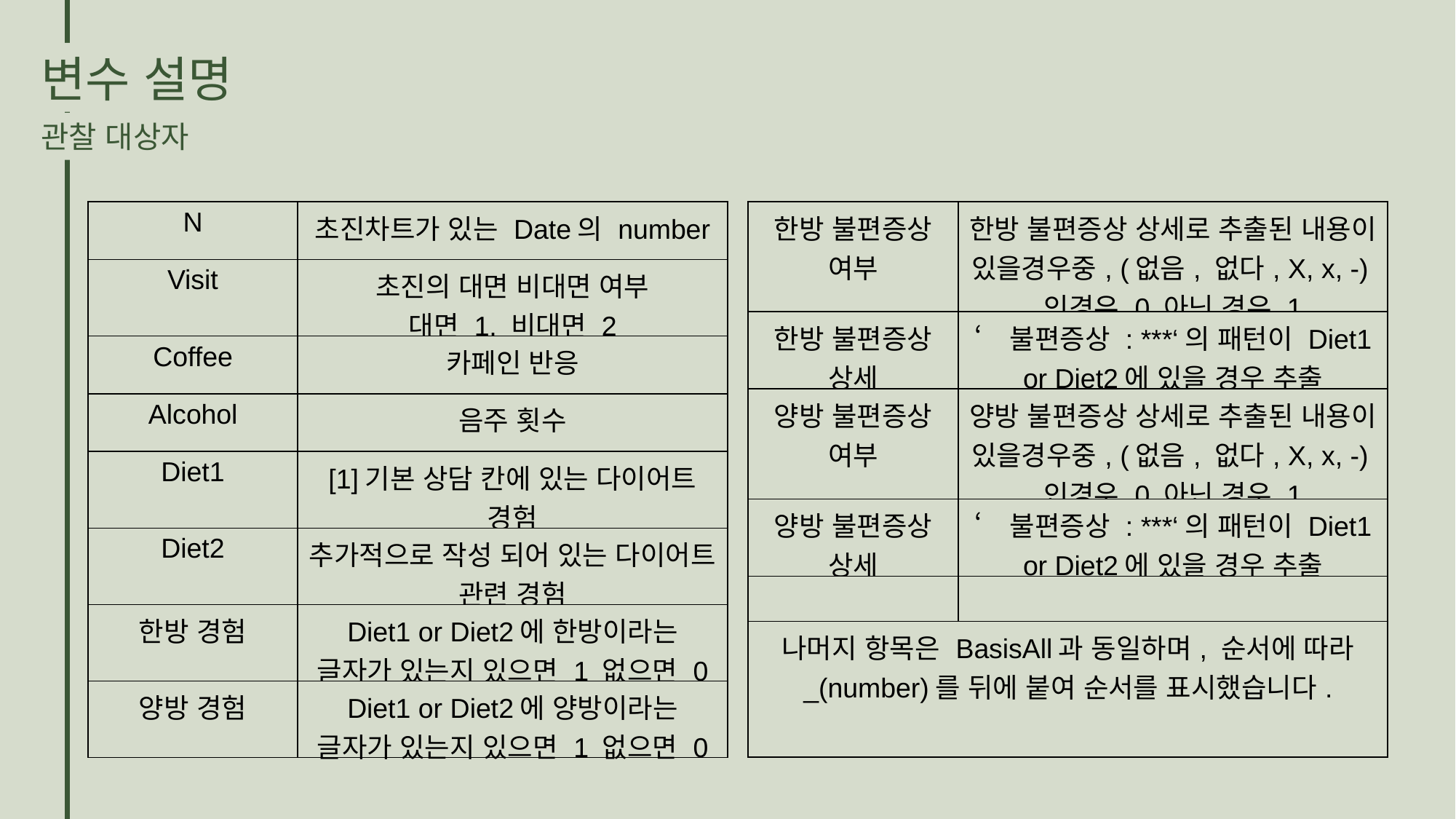

변수 설명
관찰 대상자
| N | 초진차트가 있는 Date의 number |
| --- | --- |
| Visit | 초진의 대면 비대면 여부 대면 1, 비대면 2 |
| Coffee | 카페인 반응 |
| Alcohol | 음주 횟수 |
| Diet1 | [1]기본 상담 칸에 있는 다이어트 경험 |
| Diet2 | 추가적으로 작성 되어 있는 다이어트 관련 경험 |
| 한방 경험 | Diet1 or Diet2에 한방이라는 글자가 있는지 있으면 1 없으면 0 |
| 양방 경험 | Diet1 or Diet2에 양방이라는 글자가 있는지 있으면 1 없으면 0 |
| 한방 불편증상 여부 | 한방 불편증상 상세로 추출된 내용이 있을경우중, (없음, 없다, X, x, -)인경우 0 아닌 경우 1 |
| --- | --- |
| 한방 불편증상 상세 | ‘불편증상 : \*\*\*‘의 패턴이 Diet1 or Diet2에 있을 경우 추출 |
| 양방 불편증상 여부 | 양방 불편증상 상세로 추출된 내용이 있을경우중, (없음, 없다, X, x, -)인경우 0 아닌 경우 1 |
| 양방 불편증상 상세 | ‘불편증상 : \*\*\*‘의 패턴이 Diet1 or Diet2에 있을 경우 추출 |
|  |  |
| 나머지 항목은 BasisAll과 동일하며, 순서에 따라 \_(number)를 뒤에 붙여 순서를 표시했습니다. |  |